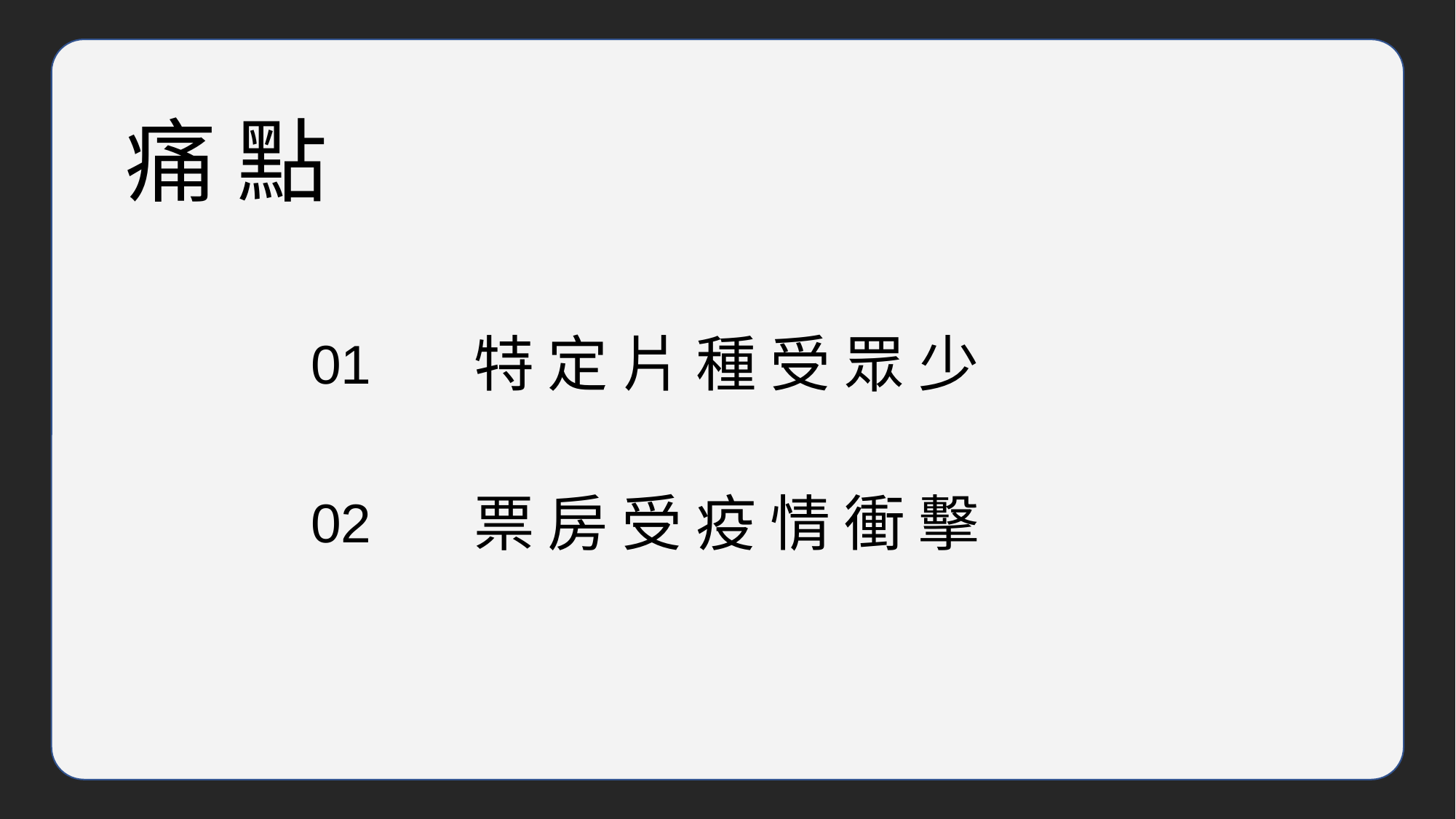

痛 點
特 定 片 種 受 眾 少
01
票 房 受 疫 情 衝 擊
02